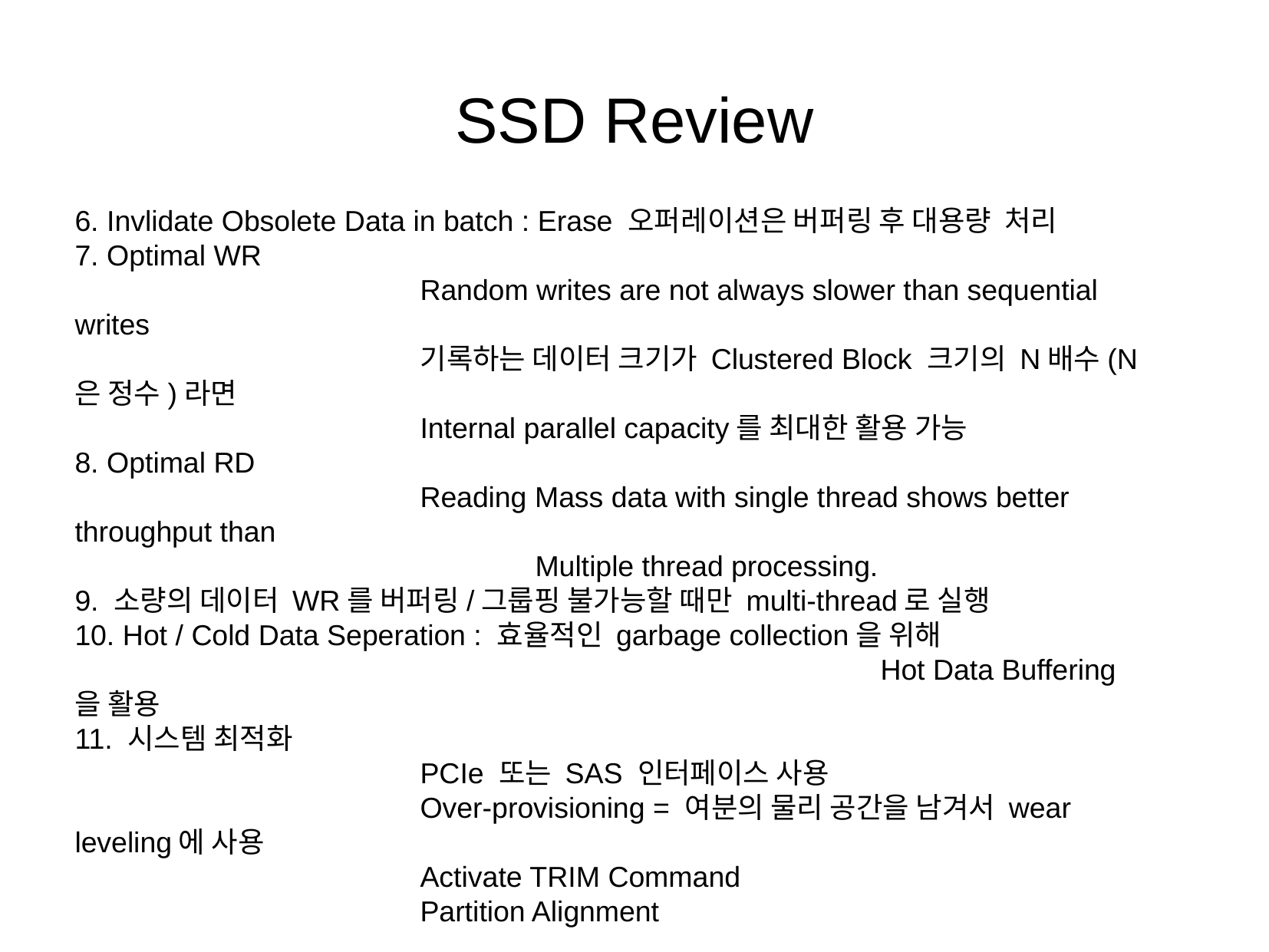

SSD Review
6. Invlidate Obsolete Data in batch : Erase 오퍼레이션은 버퍼링 후 대용량  처리
7. Optimal WR
			Random writes are not always slower than sequential writes
			기록하는 데이터 크기가 Clustered Block 크기의 N배수(N은 정수)라면
			Internal parallel capacity를 최대한 활용 가능
8. Optimal RD
			Reading Mass data with single thread shows better throughput than
				Multiple thread processing.
9. 소량의 데이터 WR를 버퍼링/그룹핑 불가능할 때만 multi-thread로 실행
10. Hot / Cold Data Seperation : 효율적인 garbage collection을 위해
							Hot Data Buffering을 활용
11. 시스템 최적화
			PCIe 또는 SAS 인터페이스 사용
			Over-provisioning = 여분의 물리 공간을 남겨서 wear leveling에 사용
			Activate TRIM Command
			Partition Alignment